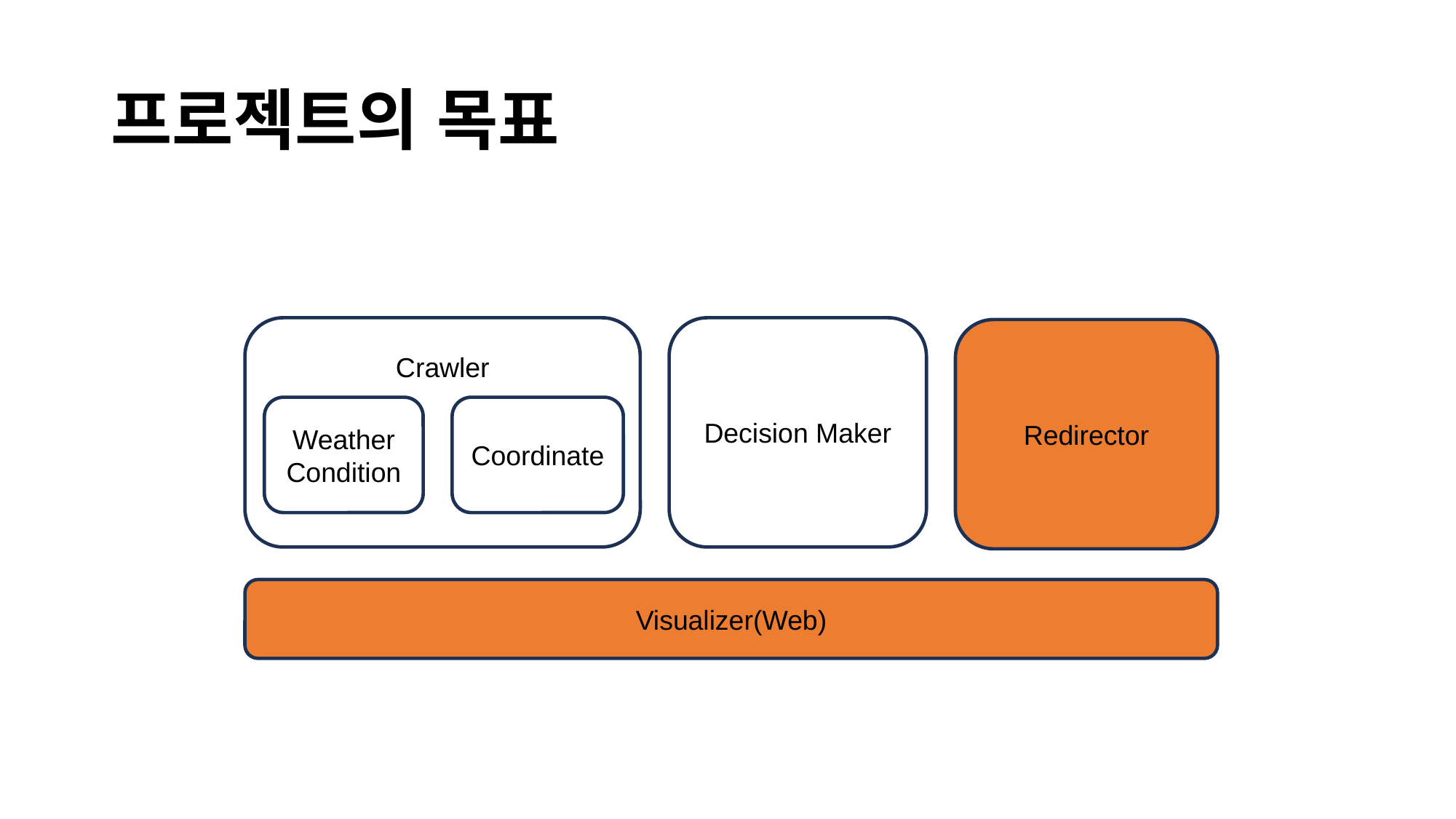

# 프로젝트의 목표

Decision Maker
Crawler

Redirector
Coordinate
Weather Condition
Visualizer(Web)